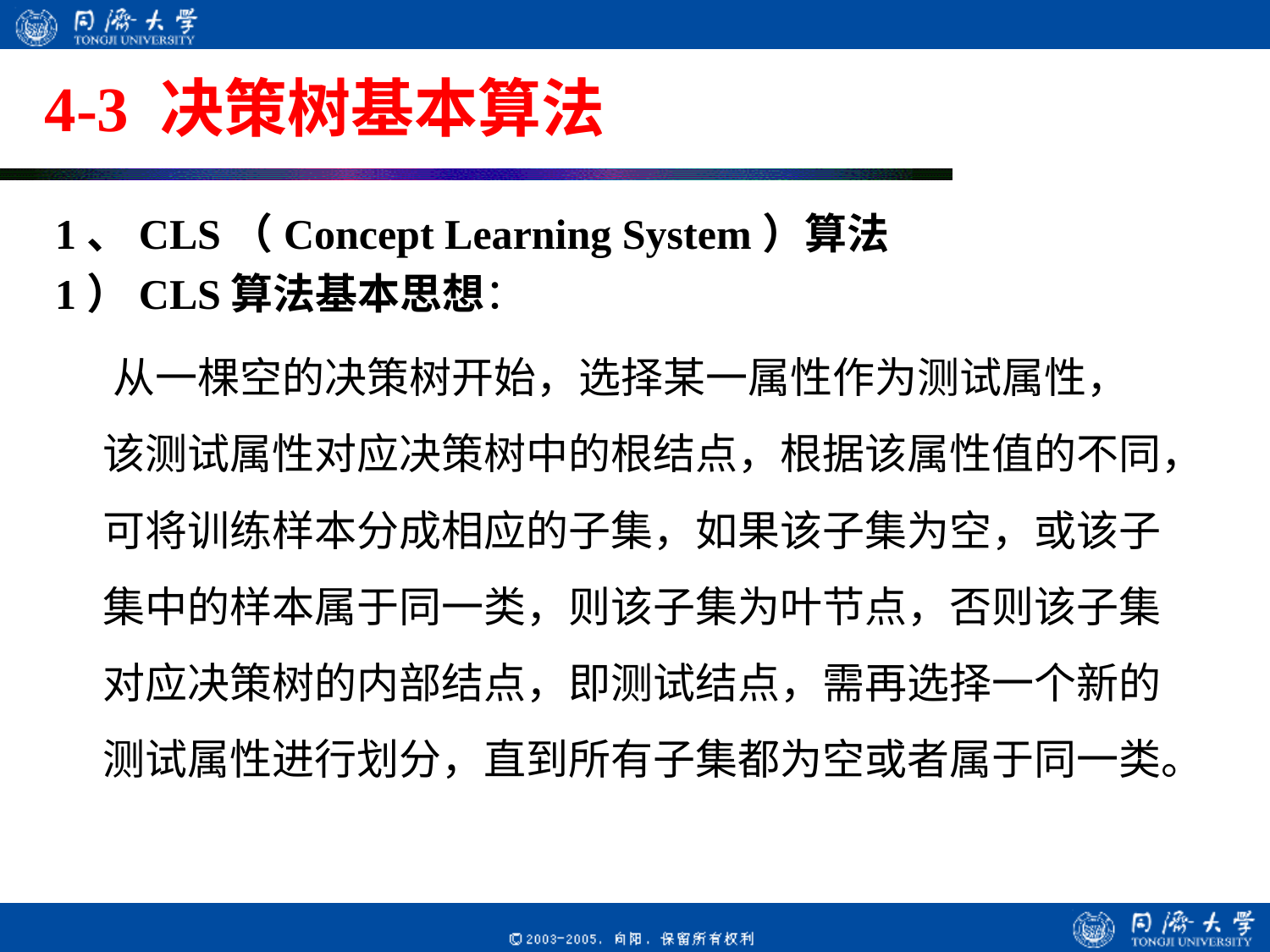

# 4-3 决策树基本算法
1、CLS（Concept Learning System）算法
1）CLS算法基本思想：
     从一棵空的决策树开始，选择某一属性作为测试属性，该测试属性对应决策树中的根结点，根据该属性值的不同，可将训练样本分成相应的子集，如果该子集为空，或该子集中的样本属于同一类，则该子集为叶节点，否则该子集对应决策树的内部结点，即测试结点，需再选择一个新的测试属性进行划分，直到所有子集都为空或者属于同一类。